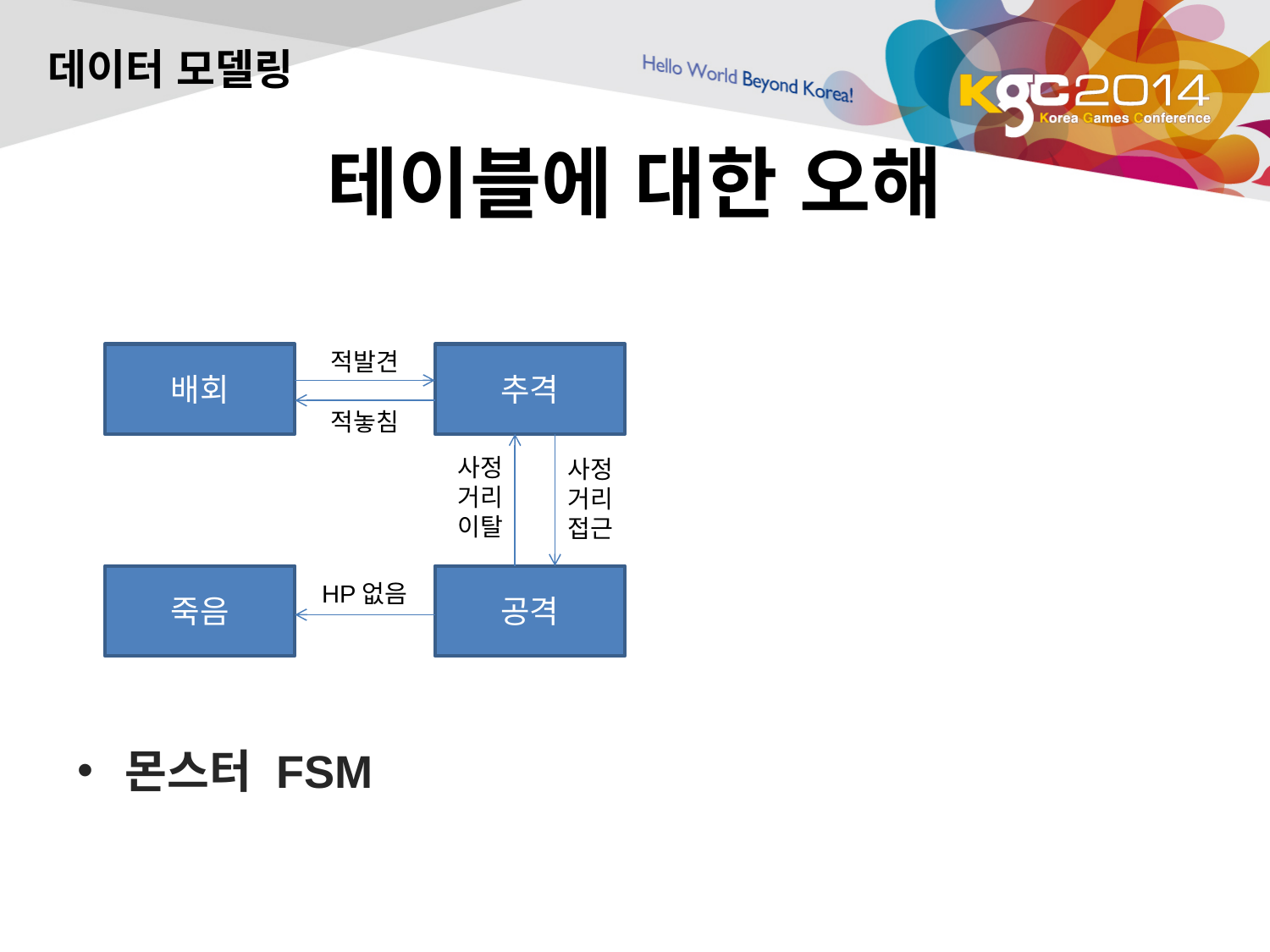

데이터 모델링
# 테이블에 대한 오해
적발견
배회
추격
적놓침
사정거리이탈
사정거리접근
죽음
공격
HP없음
몬스터 FSM